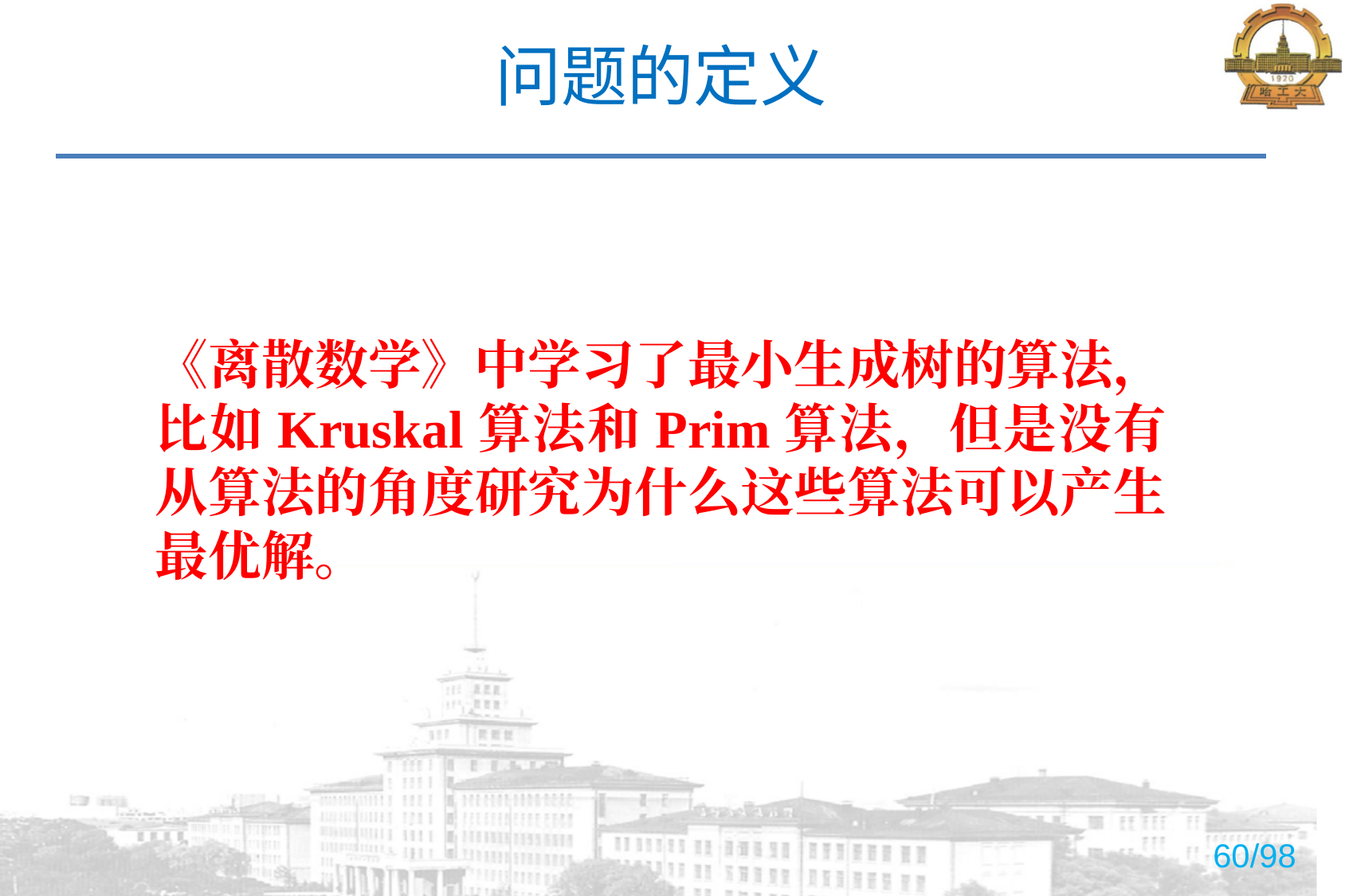

# 问题的定义
《离散数学》中学习了最小生成树的算法，比如Kruskal算法和Prim算法，但是没有从算法的角度研究为什么这些算法可以产生最优解。